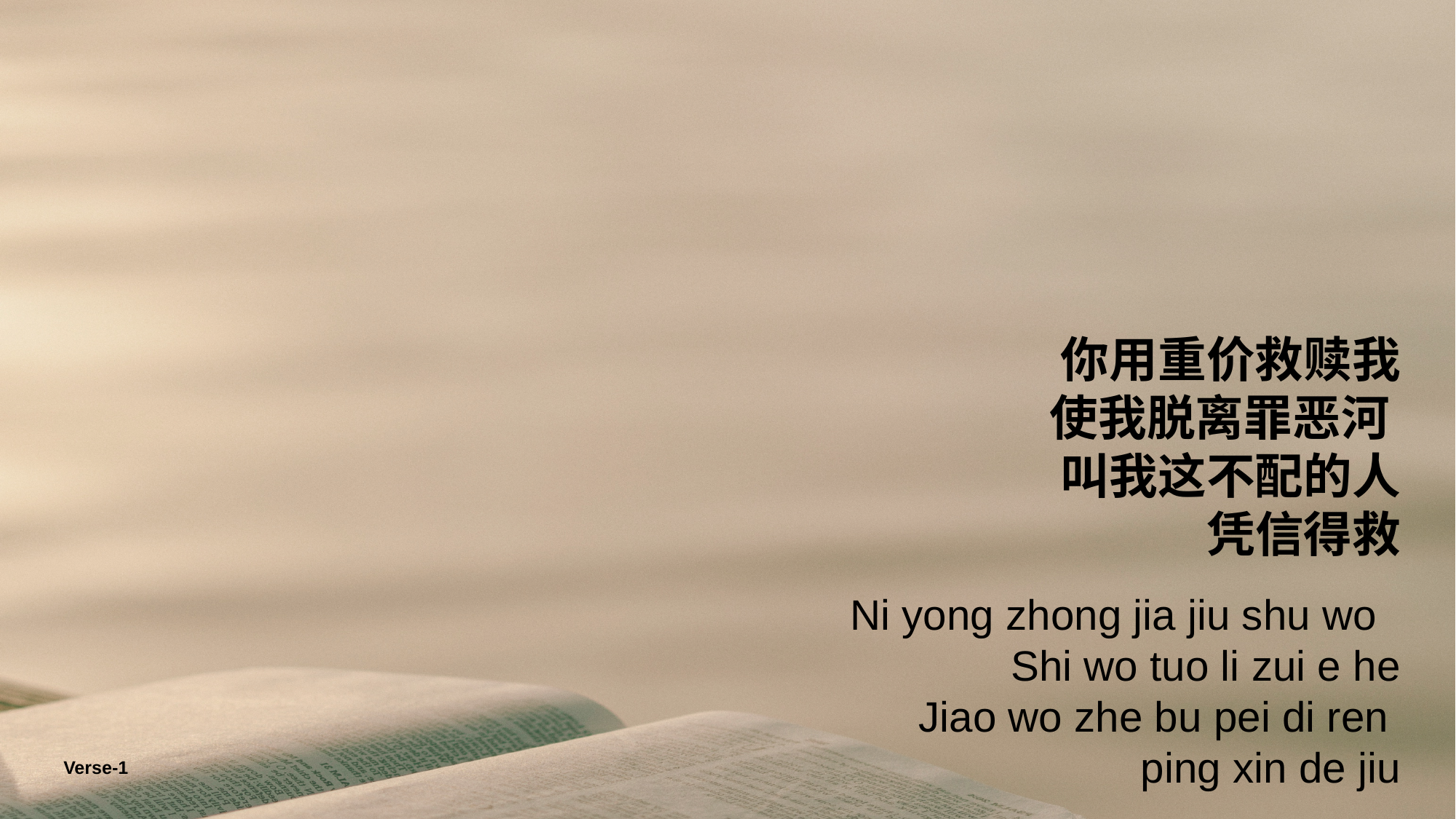

你用重价救赎我
使我脱离罪恶河
叫我这不配的人
凭信得救

Ni yong zhong jia jiu shu wo
Shi wo tuo li zui e he
Jiao wo zhe bu pei di ren
ping xin de jiu

Verse-1